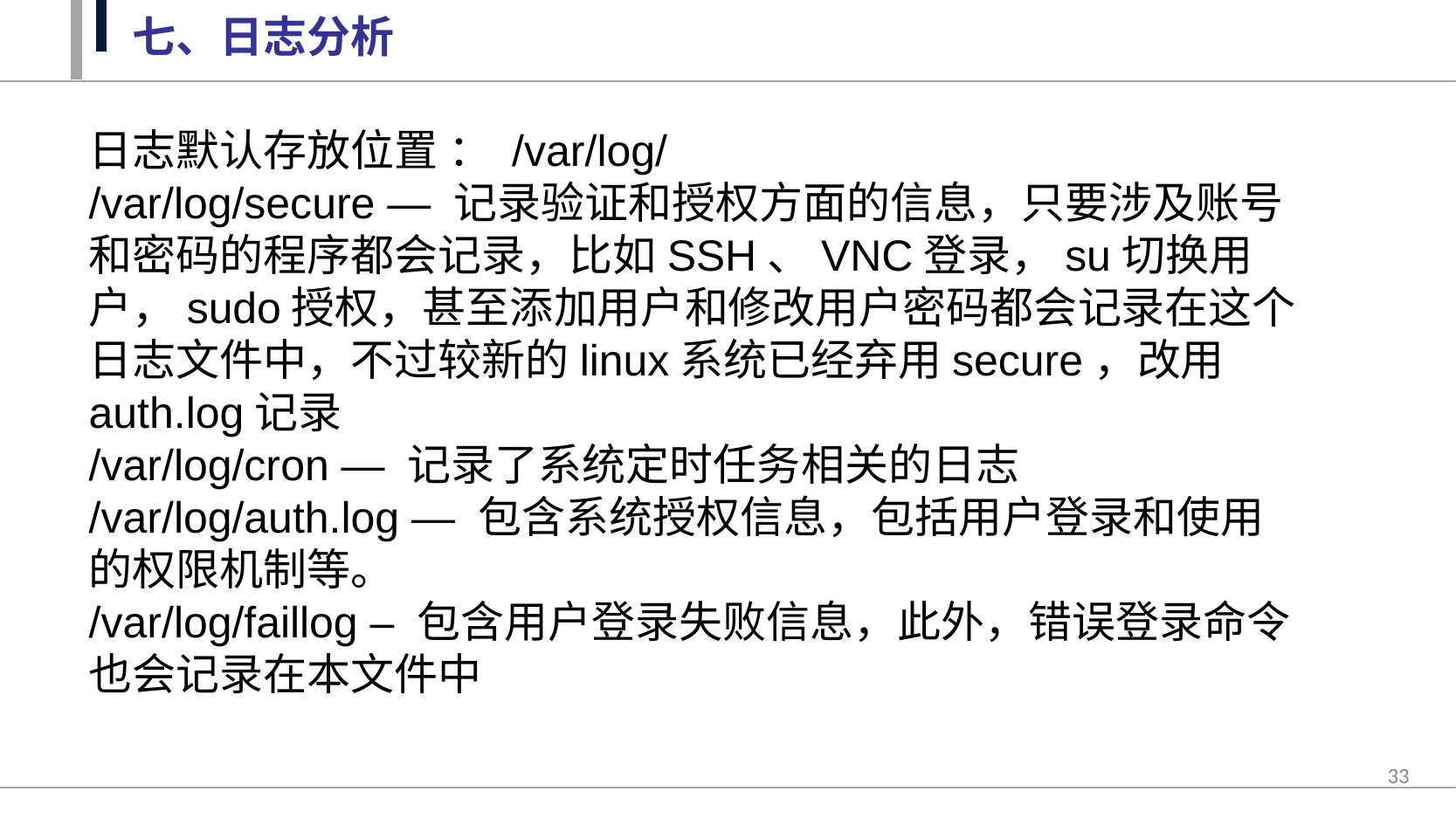

七、日志分析
日志默认存放位置 ： /var/log/
/var/log/secure — 记录验证和授权方面的信息，只要涉及账号和密码的程序都会记录，比如SSH、VNC登录，su切换用户，sudo授权，甚至添加用户和修改用户密码都会记录在这个日志文件中，不过较新的linux系统已经弃用secure，改用auth.log记录
/var/log/cron — 记录了系统定时任务相关的日志
/var/log/auth.log — 包含系统授权信息，包括用户登录和使用的权限机制等。
/var/log/faillog – 包含用户登录失败信息，此外，错误登录命令也会记录在本文件中
33